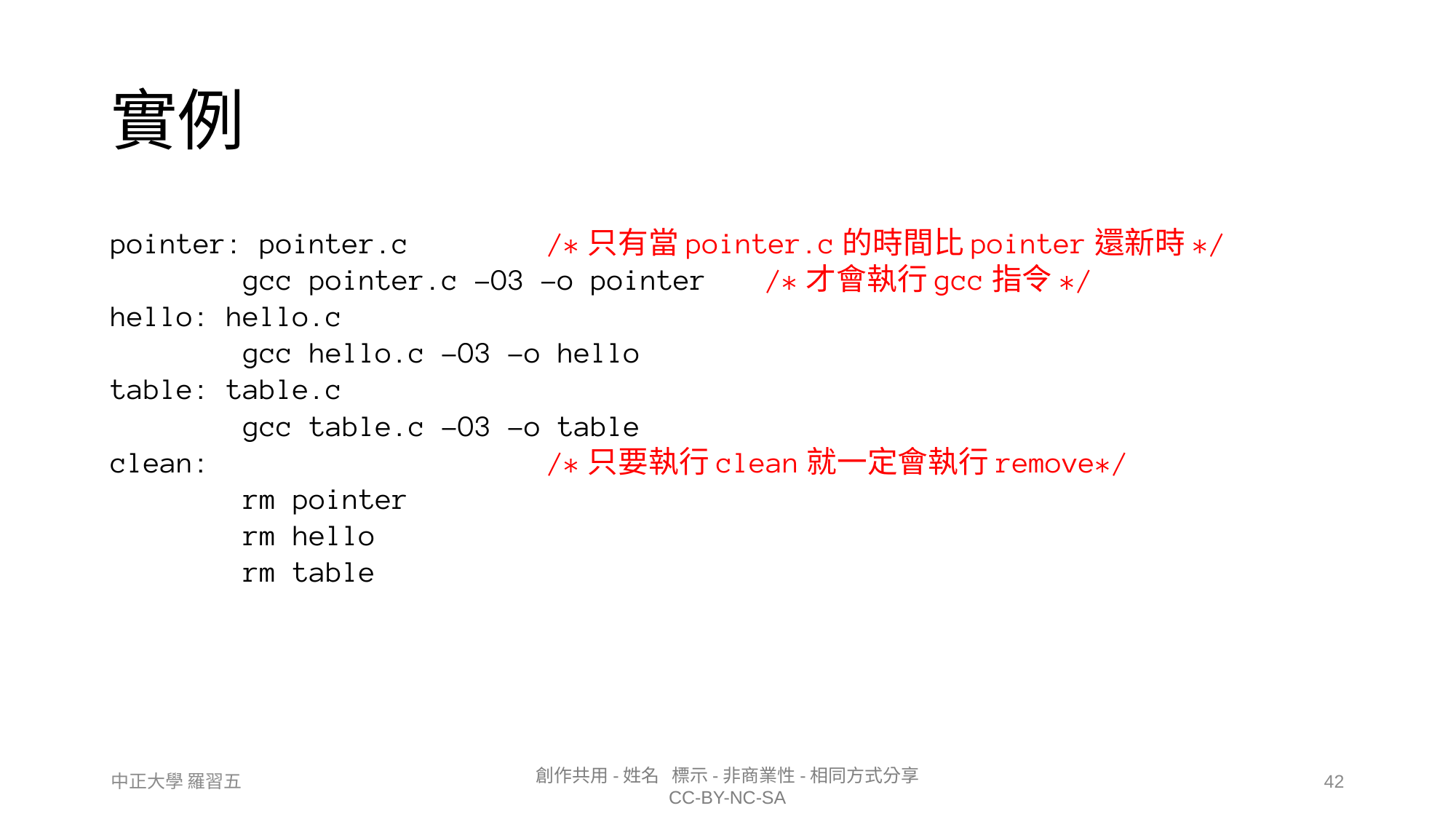

# 實例
pointer: pointer.c		/*只有當pointer.c的時間比pointer還新時*/
        gcc pointer.c -O3 -o pointer	/*才會執行gcc指令*/
hello: hello.c
        gcc hello.c -O3 -o hello
table: table.c
        gcc table.c -O3 -o table
clean:				/*只要執行clean就一定會執行remove*/
        rm pointer
        rm hello
        rm table
42